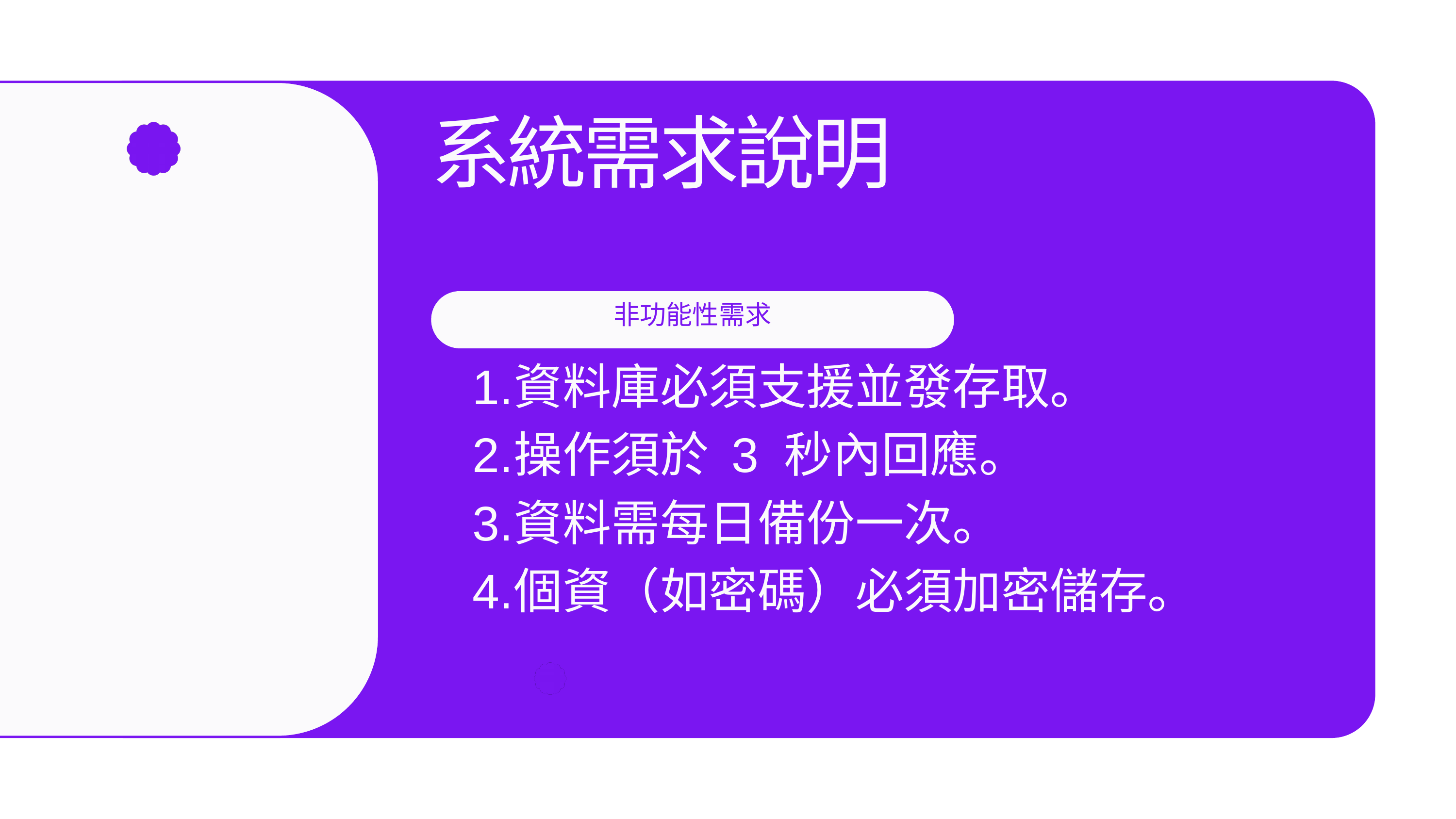

系統需求說明

非功能性需求
資料庫必須支援並發存取。
操作須於 3 秒內回應。
資料需每日備份一次。
個資（如密碼）必須加密儲存。